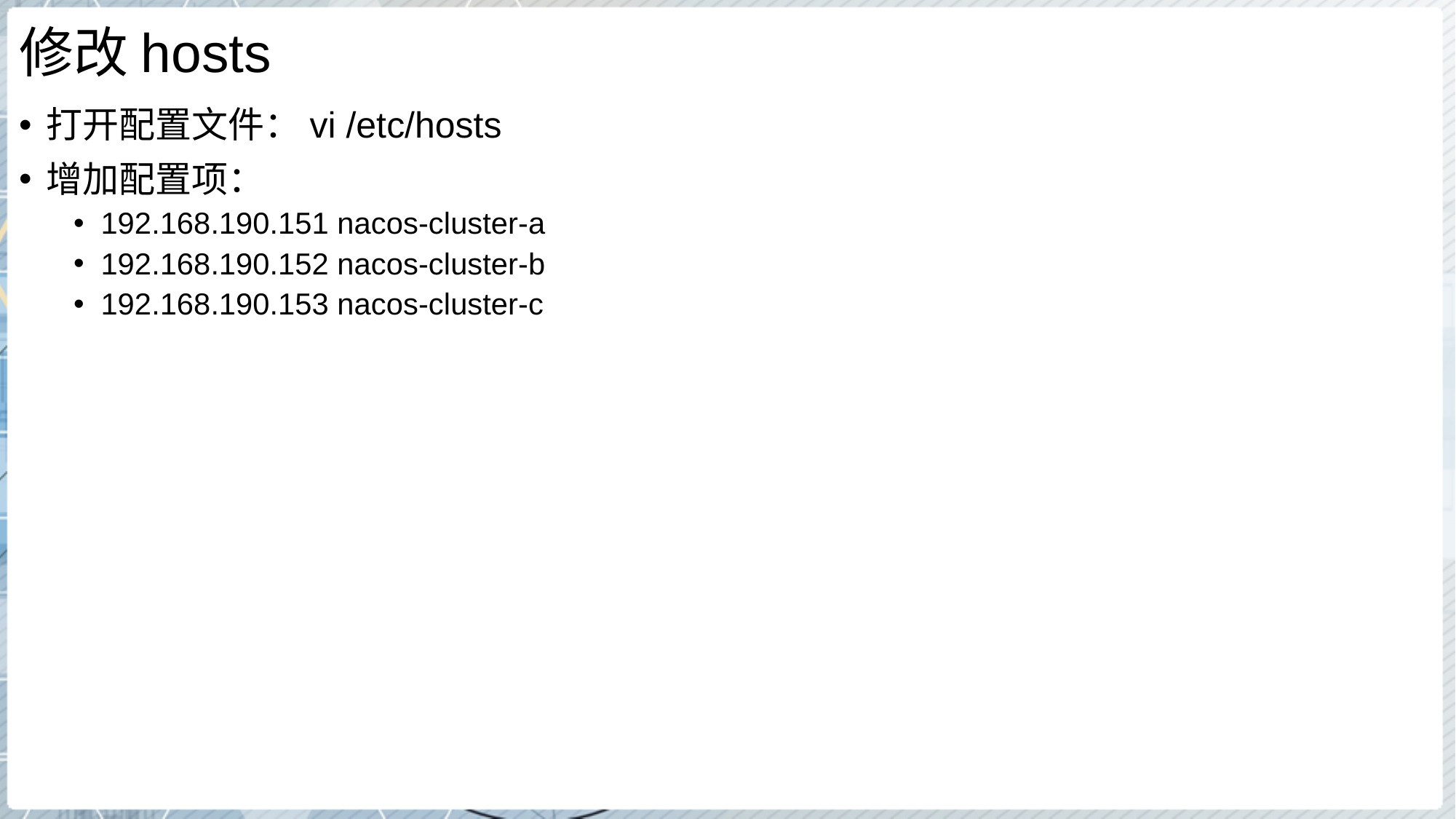

# 修改hosts
打开配置文件：vi /etc/hosts
增加配置项：
192.168.190.151 nacos-cluster-a
192.168.190.152 nacos-cluster-b
192.168.190.153 nacos-cluster-c